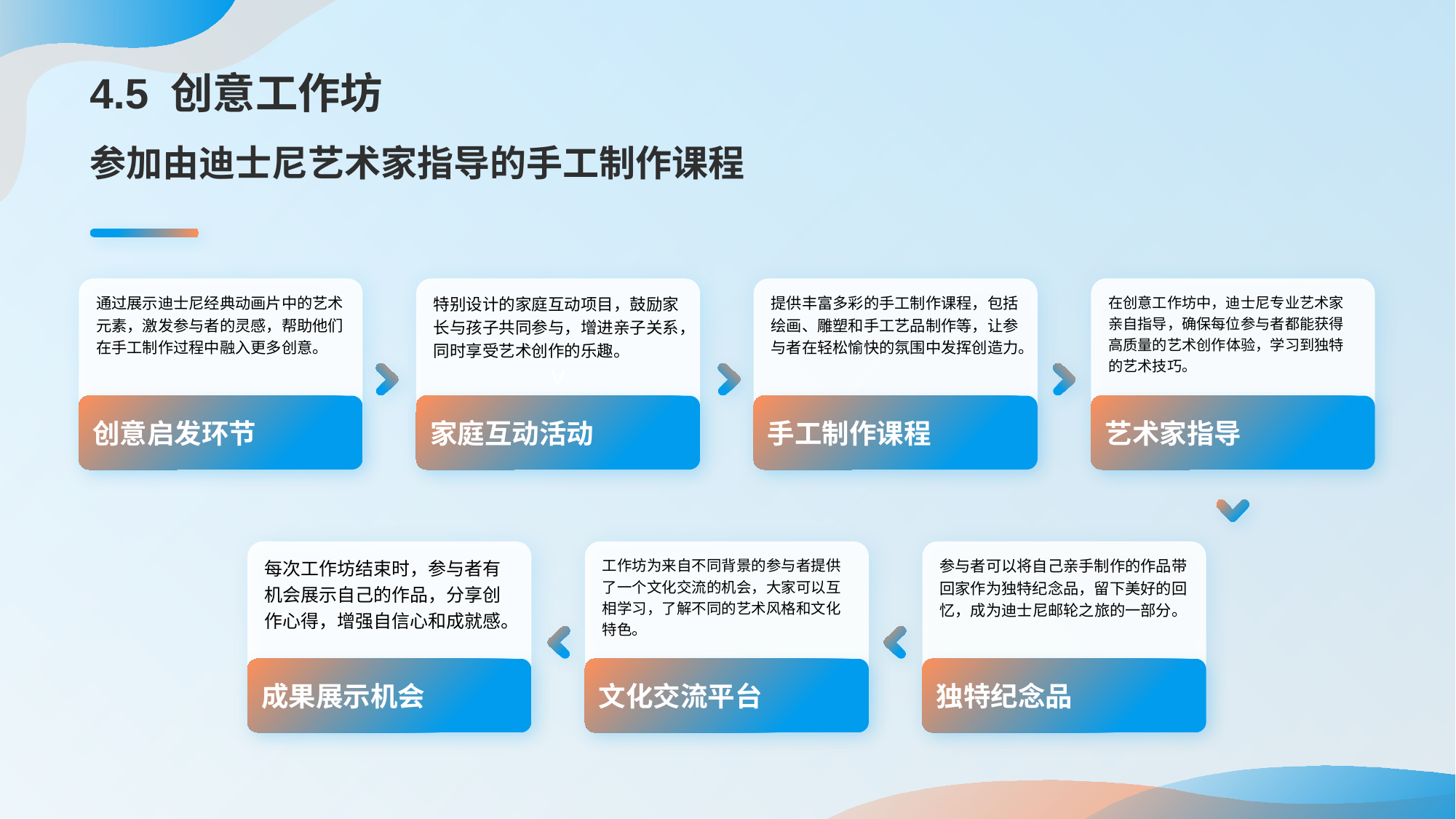

参加由迪士尼艺术家指导的手工制作课程

通过展示迪士尼经典动画片中的艺术元素，激发参与者的灵感，帮助他们在手工制作过程中融入更多创意。
创意启发环节
v
特别设计的家庭互动项目，鼓励家长与孩子共同参与，增进亲子关系，同时享受艺术创作的乐趣。
家庭互动活动

提供丰富多彩的手工制作课程，包括绘画、雕塑和手工艺品制作等，让参与者在轻松愉快的氛围中发挥创造力。
手工制作课程

在创意工作坊中，迪士尼专业艺术家亲自指导，确保每位参与者都能获得高质量的艺术创作体验，学习到独特的艺术技巧。
艺术家指导

每次工作坊结束时，参与者有机会展示自己的作品，分享创作心得，增强自信心和成就感。
成果展示机会

工作坊为来自不同背景的参与者提供了一个文化交流的机会，大家可以互相学习，了解不同的艺术风格和文化特色。
文化交流平台

参与者可以将自己亲手制作的作品带回家作为独特纪念品，留下美好的回忆，成为迪士尼邮轮之旅的一部分。
独特纪念品

# 4.5 创意工作坊